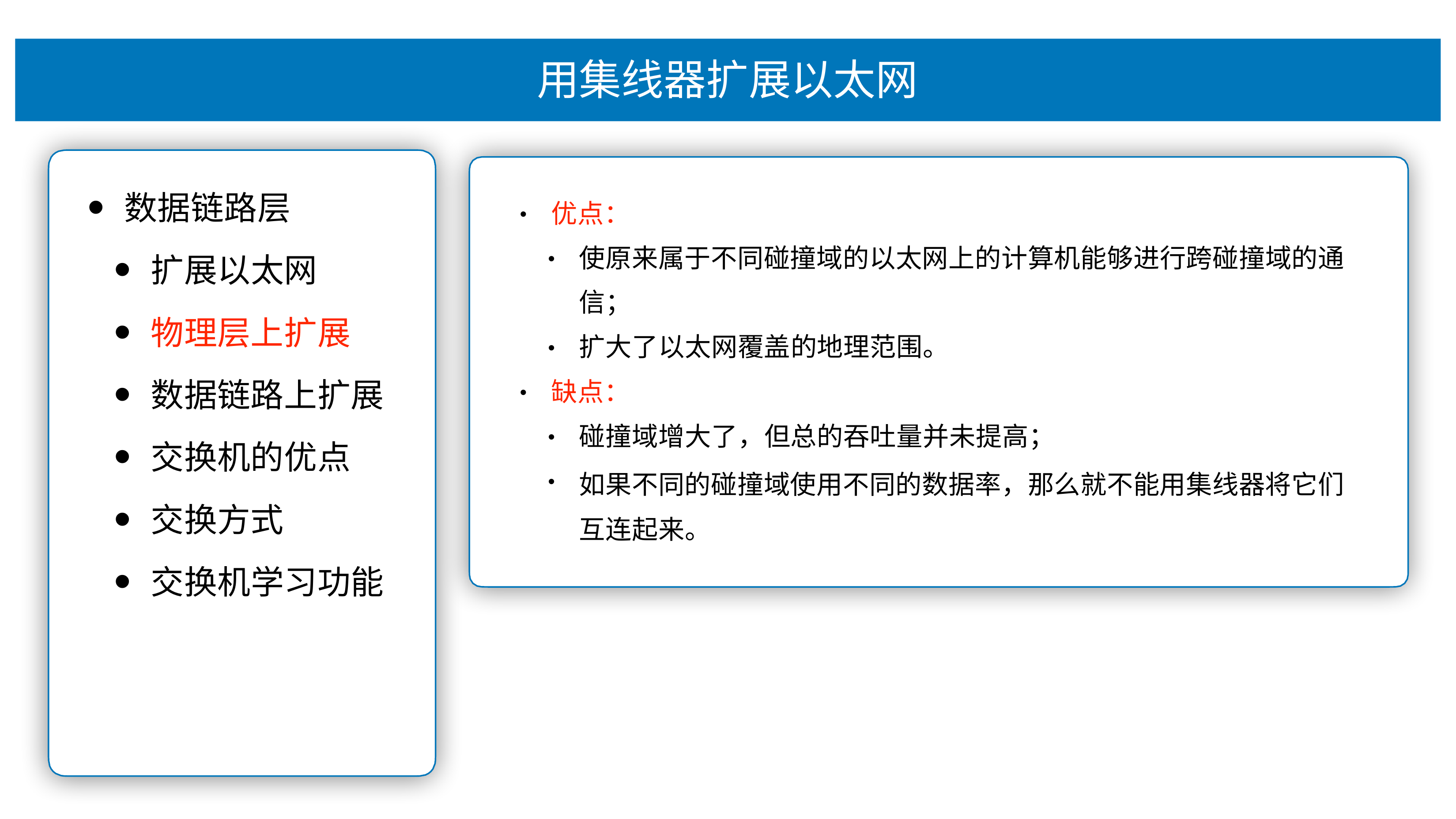

# ⽤集线器扩展以太⽹

数据链路层
扩展以太⽹
物理层上扩展
数据链路上扩展
交换机的优点
交换⽅式
交换机学习功能
优点：
•
使原来属于不同碰撞域的以太⽹上的计算机能够进⾏跨碰撞域的通 信；
扩⼤了以太⽹覆盖的地理范围。
•
•
缺点：
•
碰撞域增⼤了，但总的吞吐量并未提⾼；
如果不同的碰撞域使⽤不同的数据率，那么就不能⽤集线器将它们 互连起来。
•
•